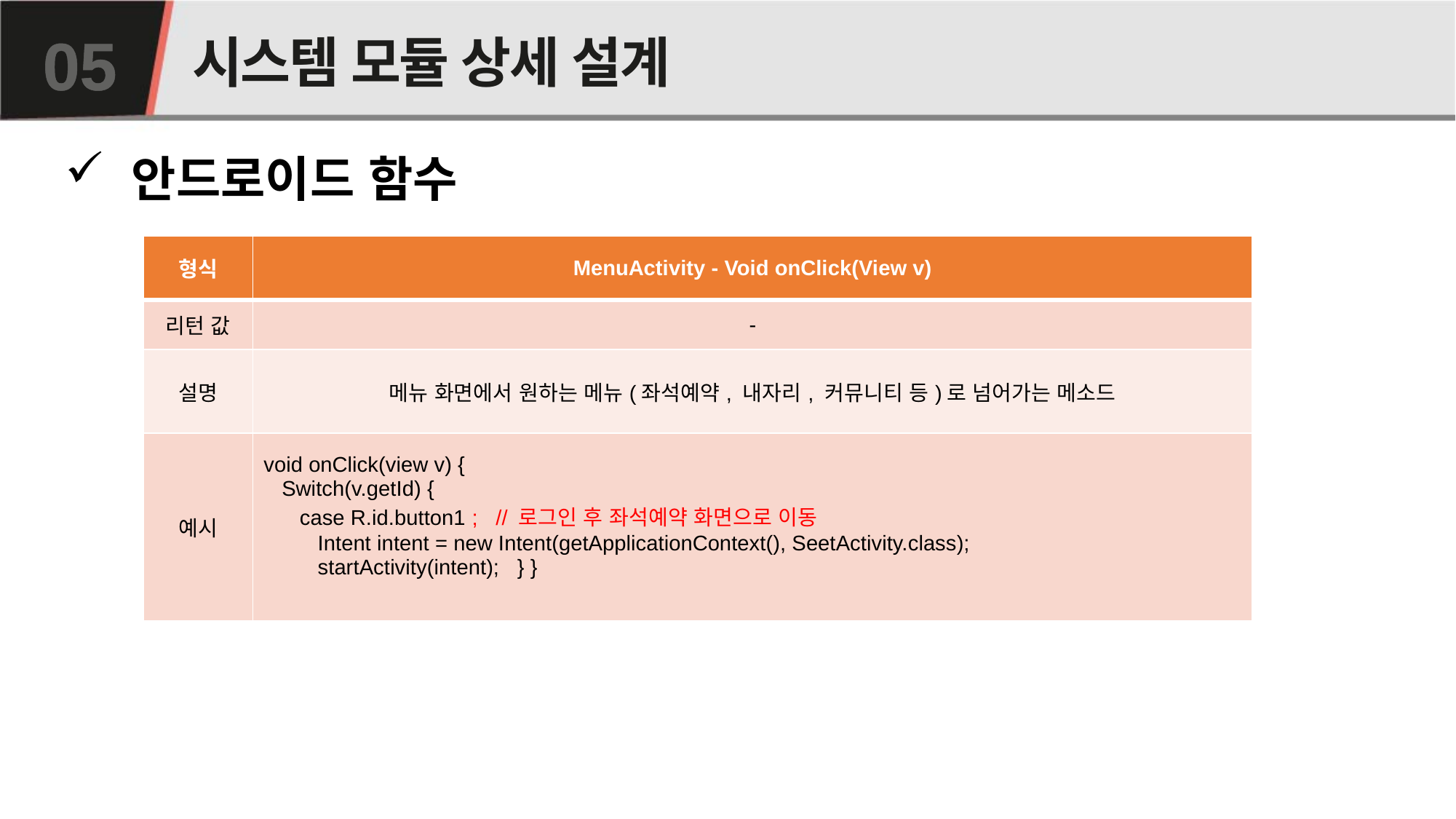

# 시스템 모듈 상세 설계
05
 안드로이드 함수
| 형식 | MenuActivity - Void onClick(View v) |
| --- | --- |
| 리턴 값 | - |
| 설명 | 메뉴 화면에서 원하는 메뉴(좌석예약, 내자리, 커뮤니티 등)로 넘어가는 메소드 |
| 예시 | void onClick(view v) { Switch(v.getId) { case R.id.button1 ; // 로그인 후 좌석예약 화면으로 이동 Intent intent = new Intent(getApplicationContext(), SeetActivity.class); startActivity(intent); } } |